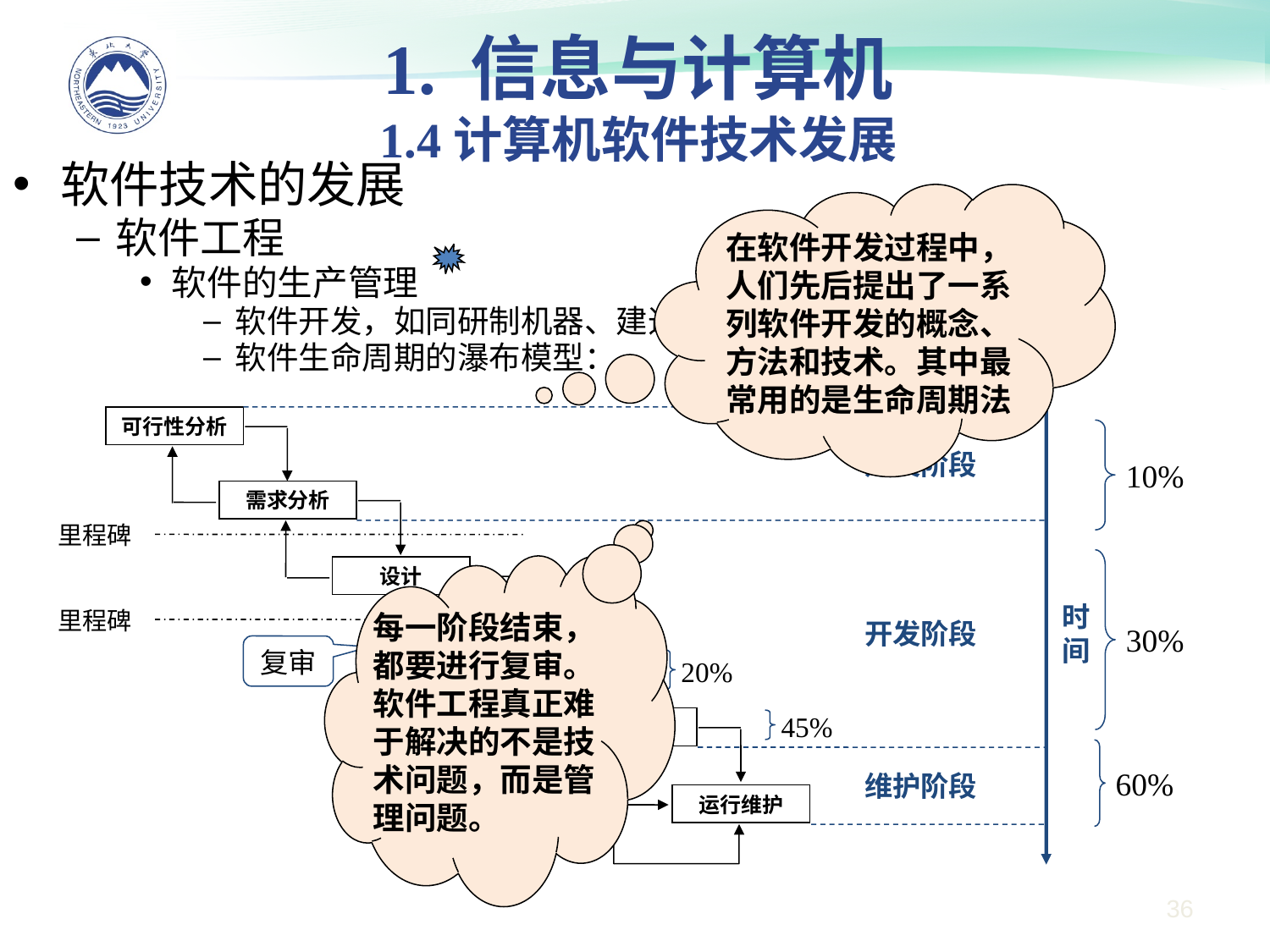

1. 信息与计算机
1.4计算机软件技术发展
软件技术的发展
软件工程
软件的生产管理
软件开发，如同研制机器、建造厂房一样，要经历几个阶段
软件生命周期的瀑布模型：
在软件开发过程中，人们先后提出了一系列软件开发的概念、方法和技术。其中最常用的是生命周期法

可行性分析

定义阶段

需求分析

设计

时间

开发阶段
编码/编程

测试

维护阶段
运行维护

              10%
里程碑

              30%
每一阶段结束，都要进行复审。
软件工程真正难于解决的不是技术问题，而是管理问题。
          35%
里程碑

复审

          20%
          45%
            60%
36